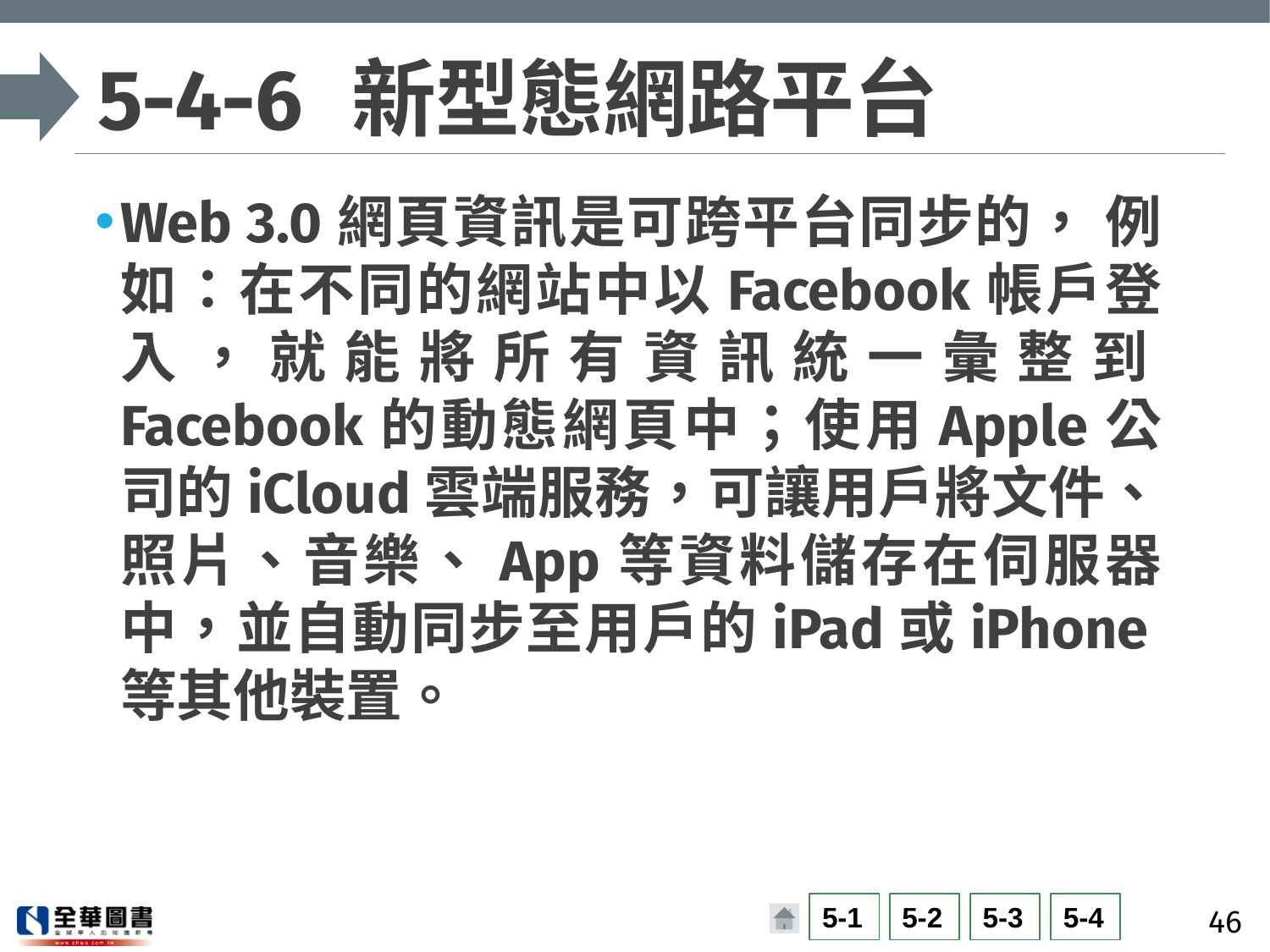

# 5-4-6	新型態網路平台
Web 3.0網頁資訊是可跨平台同步的， 例如：在不同的網站中以Facebook帳戶登入，就能將所有資訊統一彙整到Facebook的動態網頁中；使用Apple公司的iCloud雲端服務，可讓用戶將文件、照片、音樂、App等資料儲存在伺服器中，並自動同步至用戶的iPad或iPhone等其他裝置。
46